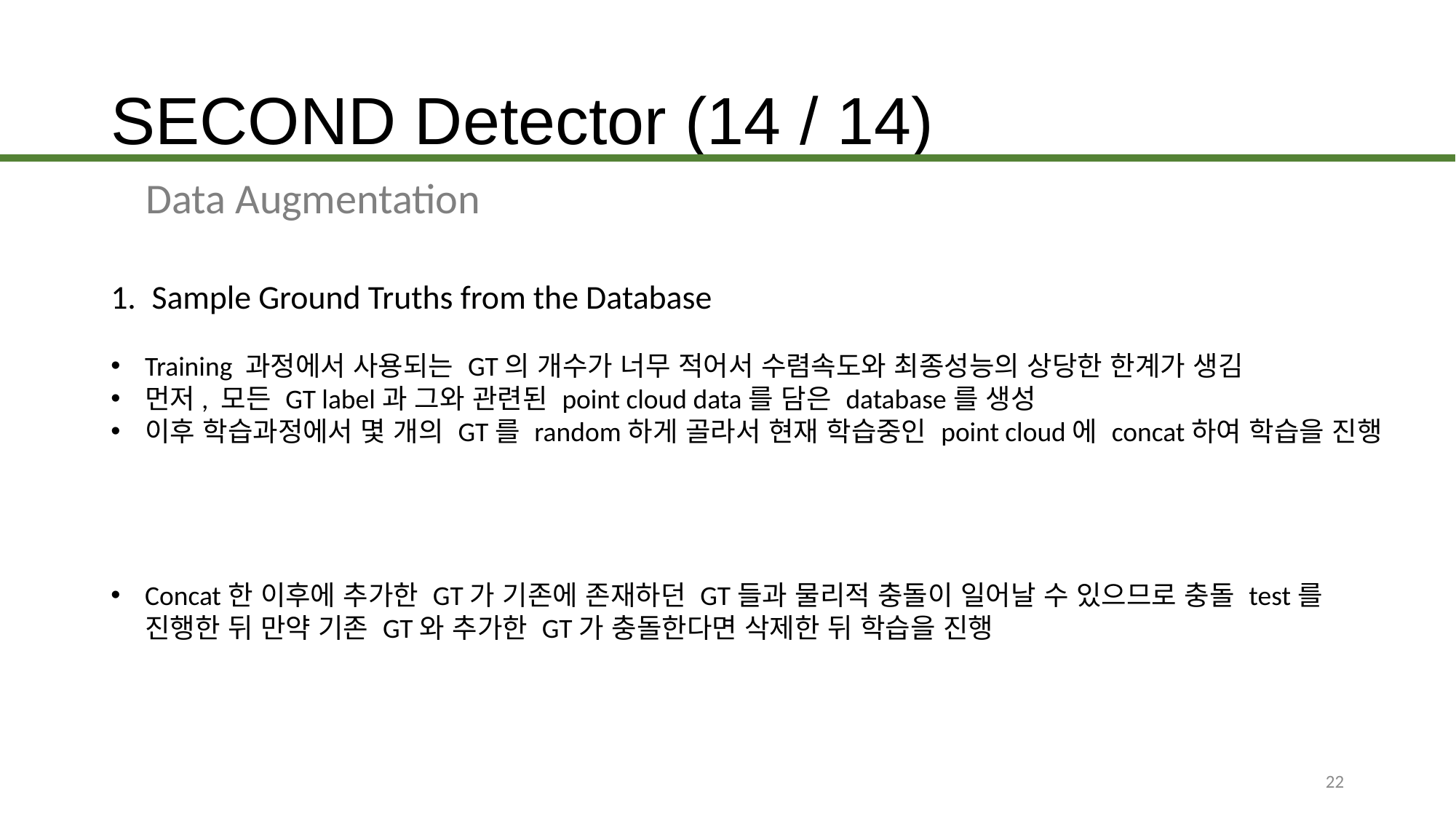

# SECOND Detector (14 / 14)
Data Augmentation
Sample Ground Truths from the Database

Training 과정에서 사용되는 GT의 개수가 너무 적어서 수렴속도와 최종성능의 상당한 한계가 생김
먼저, 모든 GT label과 그와 관련된 point cloud data를 담은 database를 생성
이후 학습과정에서 몇 개의 GT를 random하게 골라서 현재 학습중인 point cloud에 concat하여 학습을 진행

Concat한 이후에 추가한 GT가 기존에 존재하던 GT들과 물리적 충돌이 일어날 수 있으므로 충돌 test를 진행한 뒤 만약 기존 GT와 추가한 GT가 충돌한다면 삭제한 뒤 학습을 진행
22